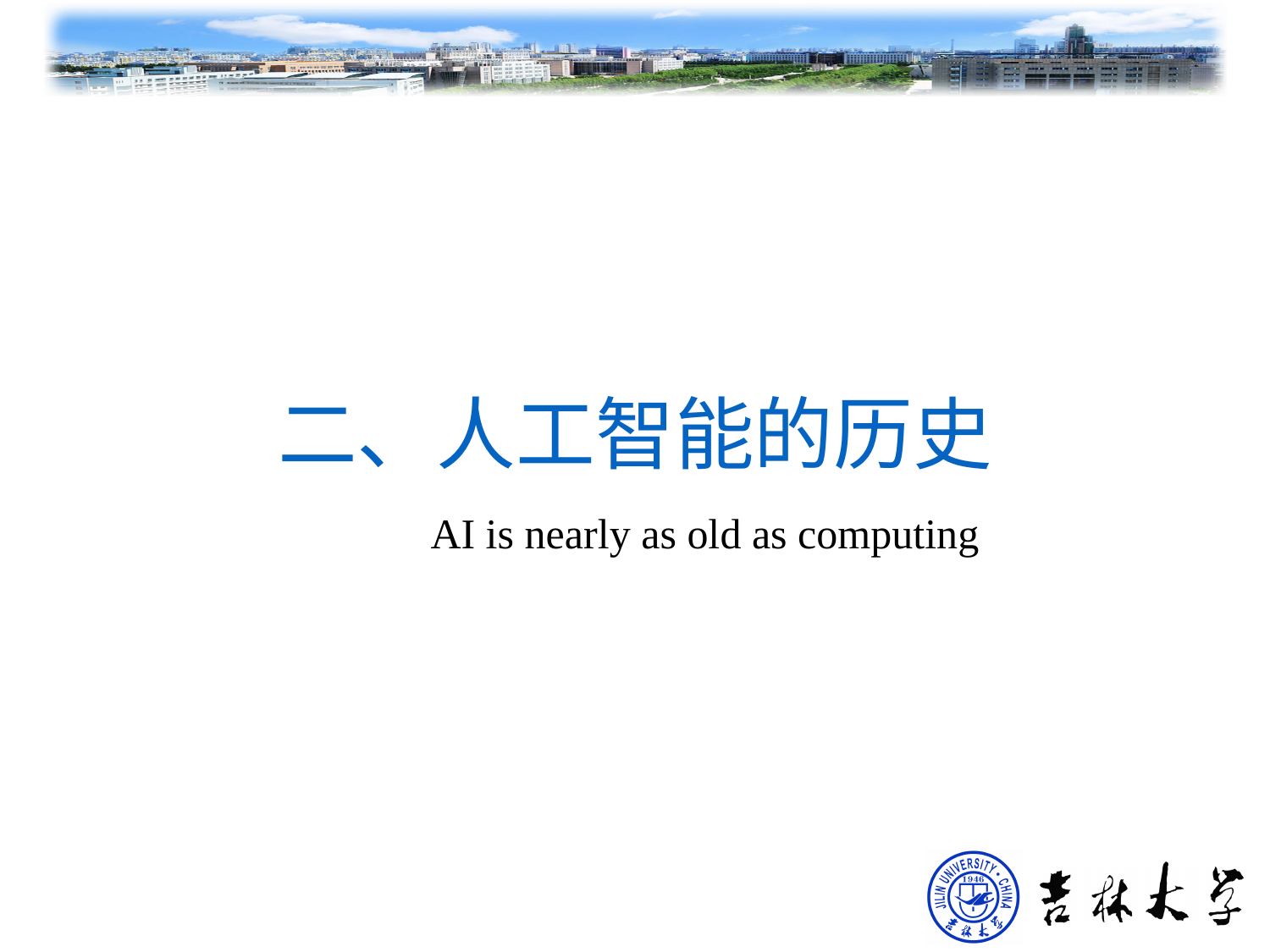

# 二、人工智能的历史
AI is nearly as old as computing